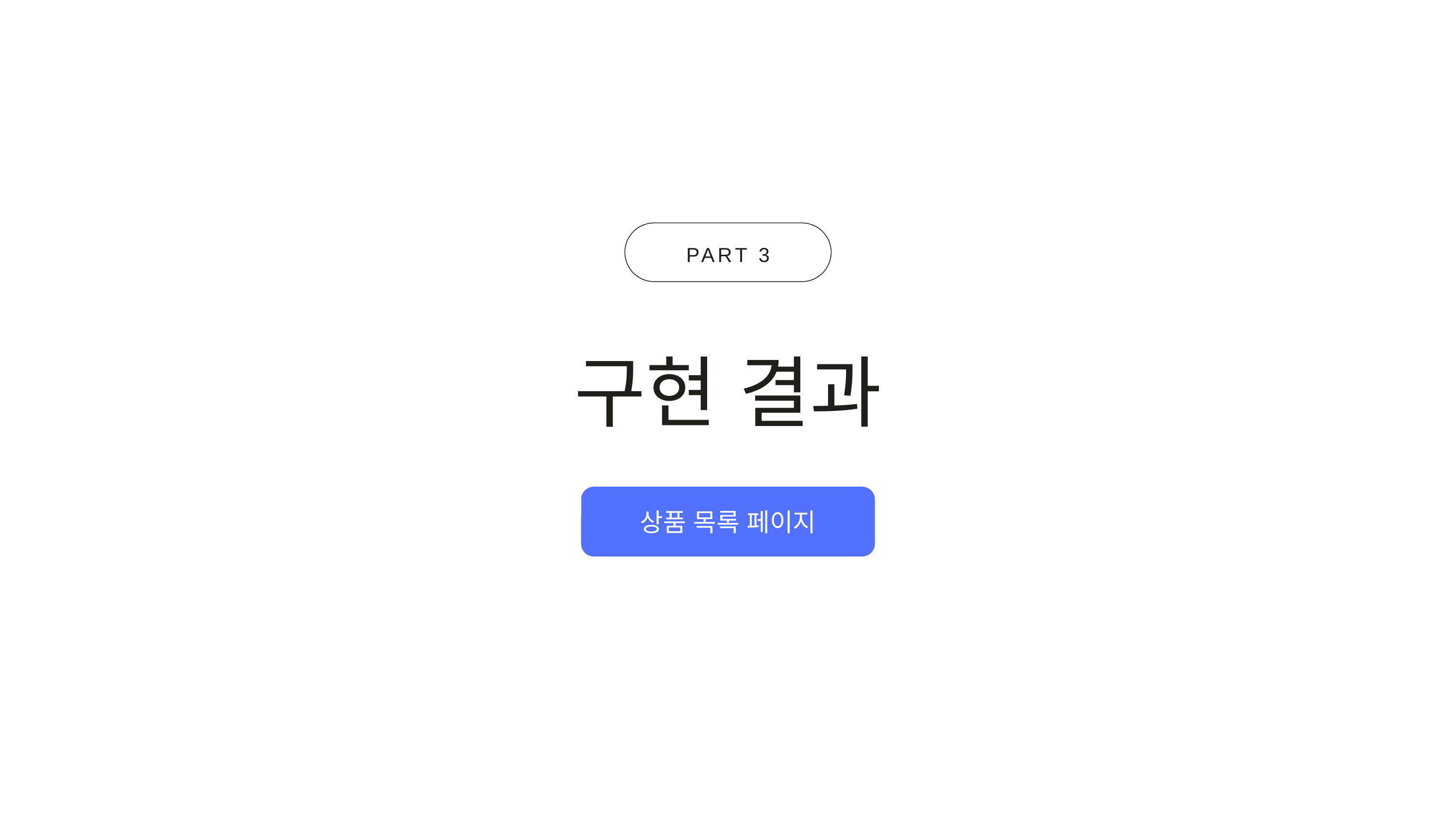

PART 3
구현 결과
상품 목록 페이지